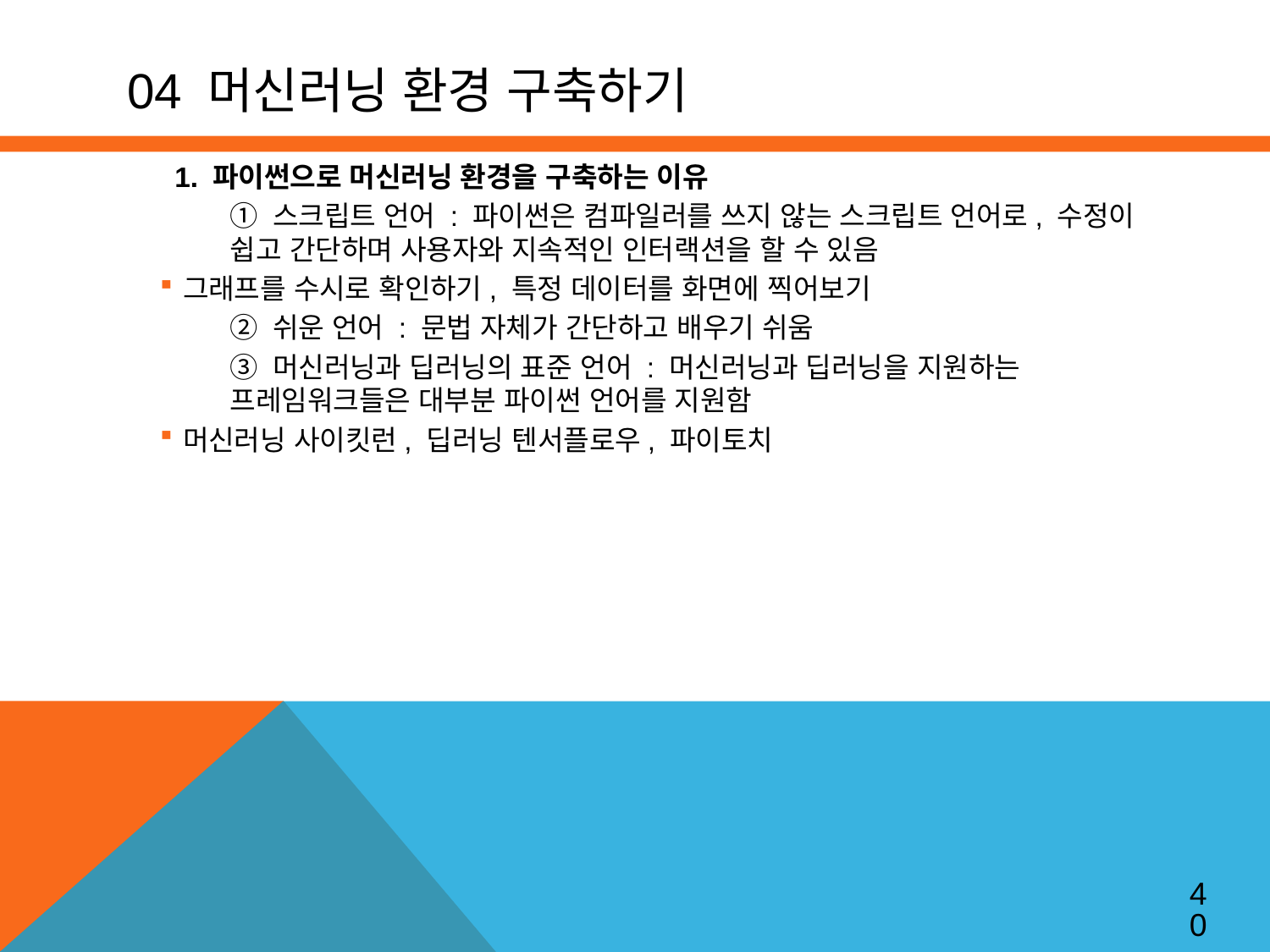

# 04 머신러닝 환경 구축하기
1. 파이썬으로 머신러닝 환경을 구축하는 이유
➀ 스크립트 언어 : 파이썬은 컴파일러를 쓰지 않는 스크립트 언어로, 수정이 쉽고 간단하며 사용자와 지속적인 인터랙션을 할 수 있음
그래프를 수시로 확인하기, 특정 데이터를 화면에 찍어보기
➁ 쉬운 언어 : 문법 자체가 간단하고 배우기 쉬움
➂ 머신러닝과 딥러닝의 표준 언어 : 머신러닝과 딥러닝을 지원하는 프레임워크들은 대부분 파이썬 언어를 지원함
머신러닝 사이킷런, 딥러닝 텐서플로우, 파이토치
40